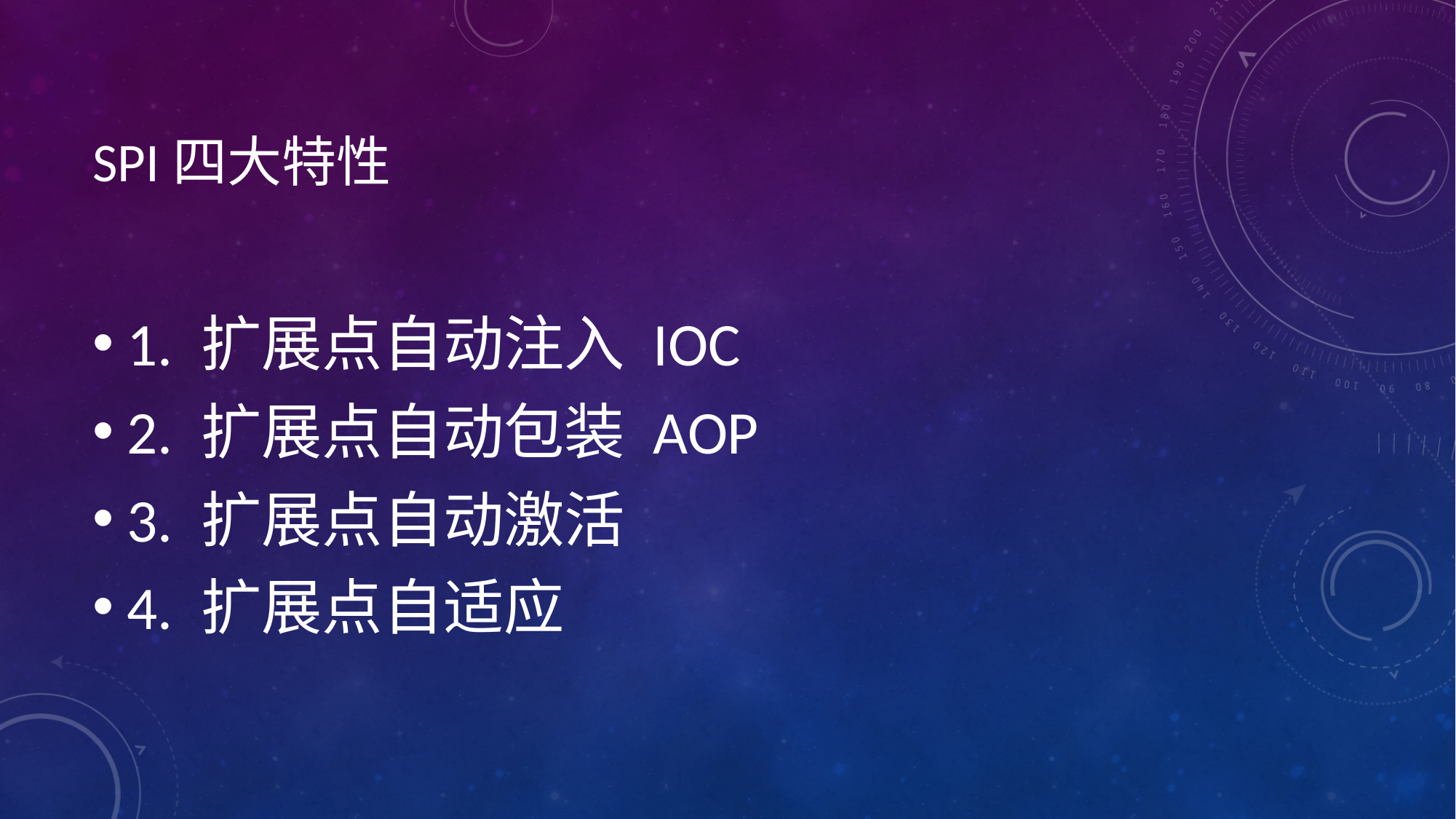

# SPI四大特性
1. 扩展点自动注入 IOC
2. 扩展点自动包装 AOP
3. 扩展点自动激活
4. 扩展点自适应